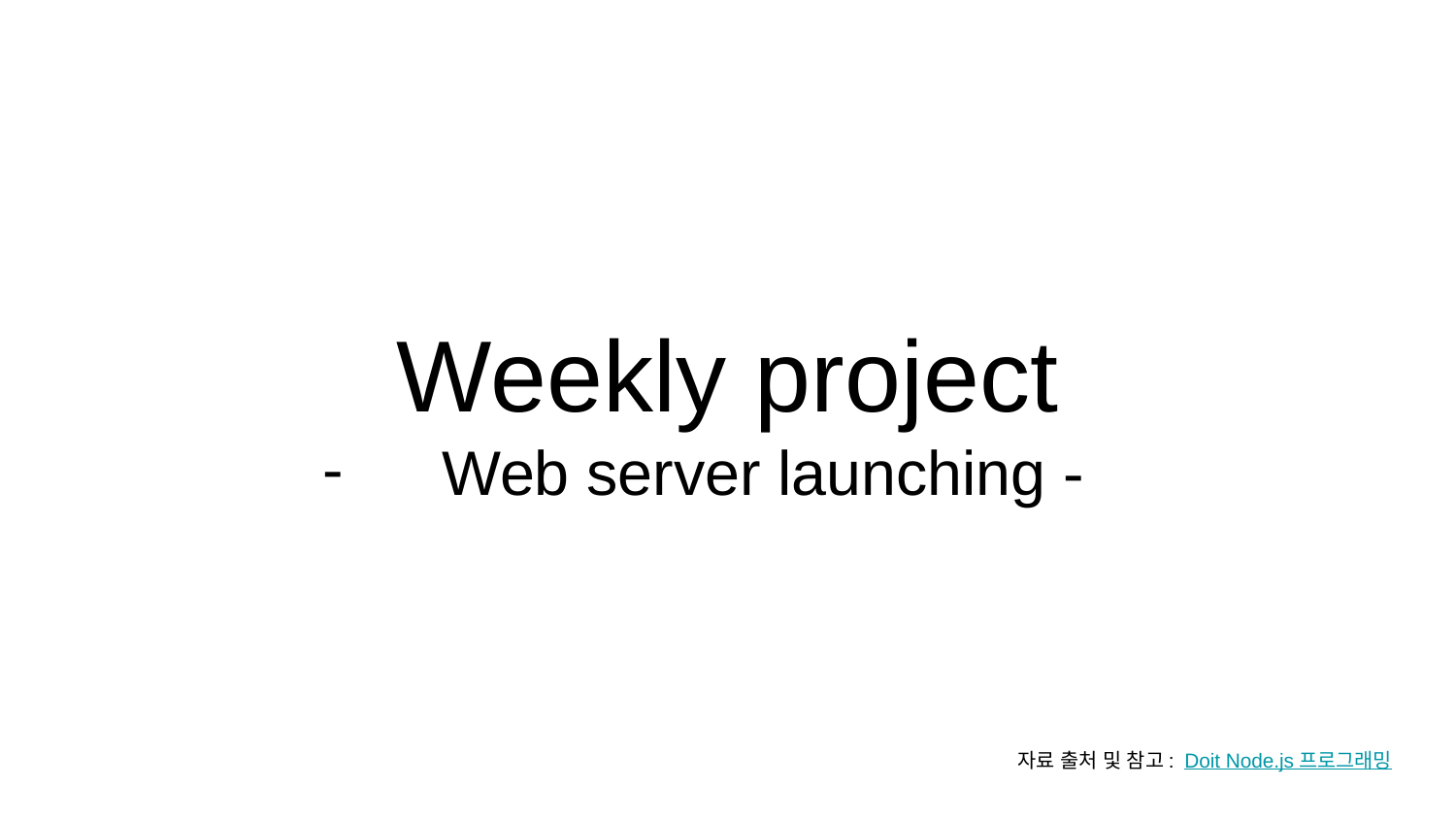

# Weekly project
Web server launching -
자료 출처 및 참고: Doit Node.js 프로그래밍